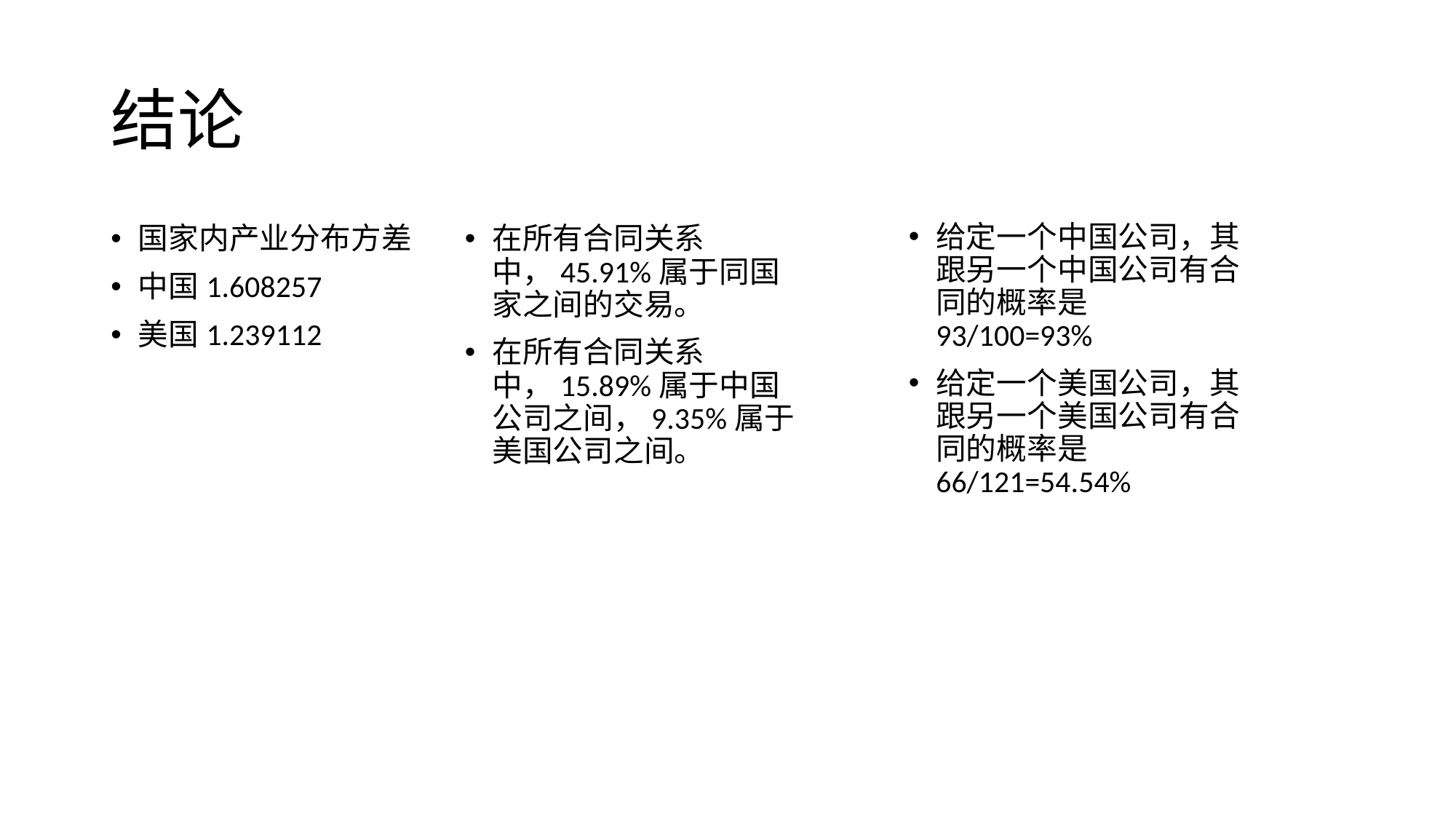

# 结论
给定一个中国公司，其跟另一个中国公司有合同的概率是93/100=93%
给定一个美国公司，其跟另一个美国公司有合同的概率是66/121=54.54%

国家内产业分布方差
中国1.608257
美国1.239112
在所有合同关系中，45.91%属于同国家之间的交易。
在所有合同关系中，15.89%属于中国公司之间，9.35%属于美国公司之间。